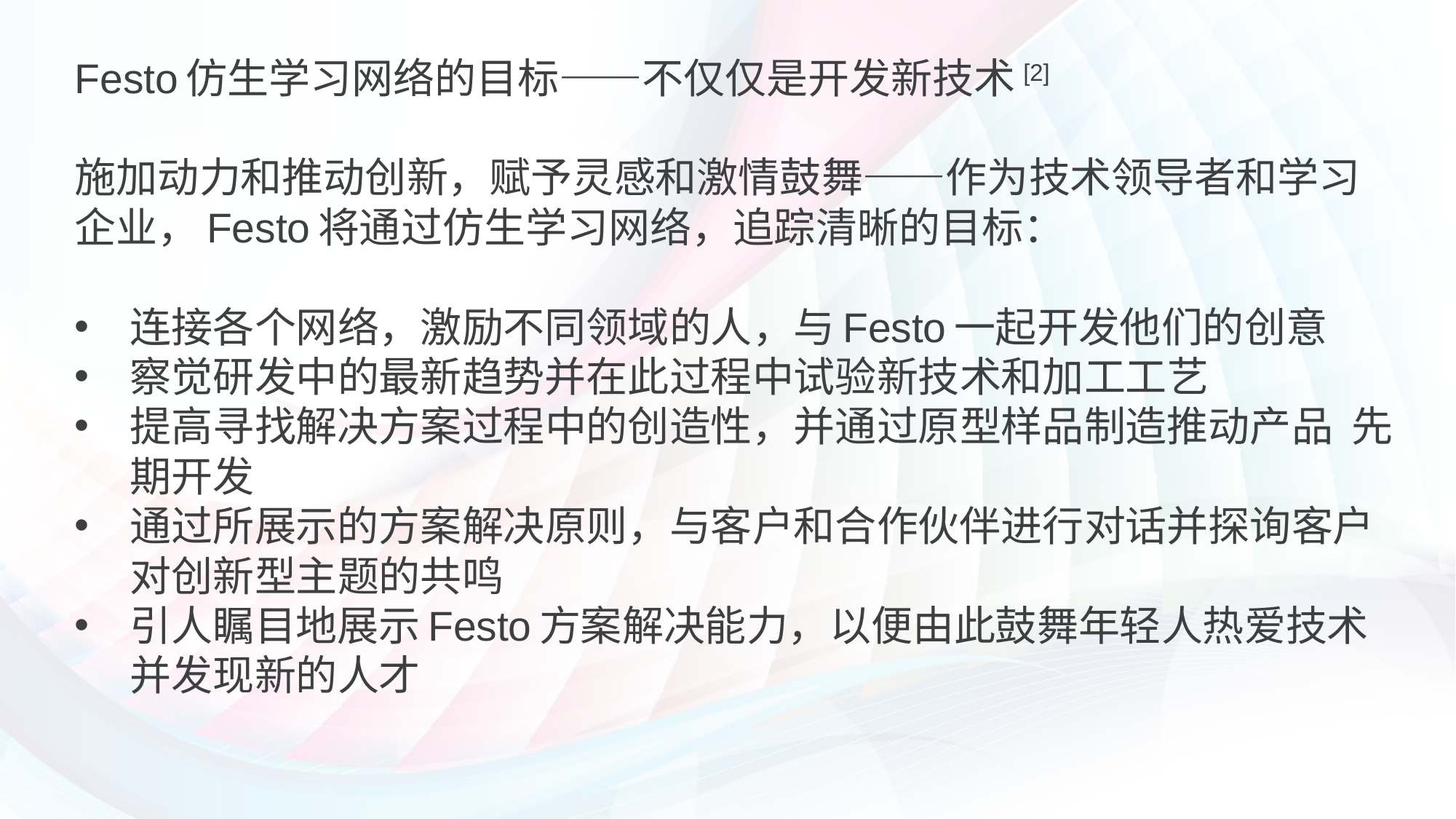

Festo仿生学习网络的目标——不仅仅是开发新技术[2]

施加动力和推动创新，赋予灵感和激情鼓舞——作为技术领导者和学习企业，Festo将通过仿生学习网络，追踪清晰的目标：

连接各个网络，激励不同领域的人，与Festo一起开发他们的创意
察觉研发中的最新趋势并在此过程中试验新技术和加工工艺
提高寻找解决方案过程中的创造性，并通过原型样品制造推动产品  先期开发
通过所展示的方案解决原则，与客户和合作伙伴进行对话并探询客户对创新型主题的共鸣
引人瞩目地展示Festo方案解决能力，以便由此鼓舞年轻人热爱技术 并发现新的人才